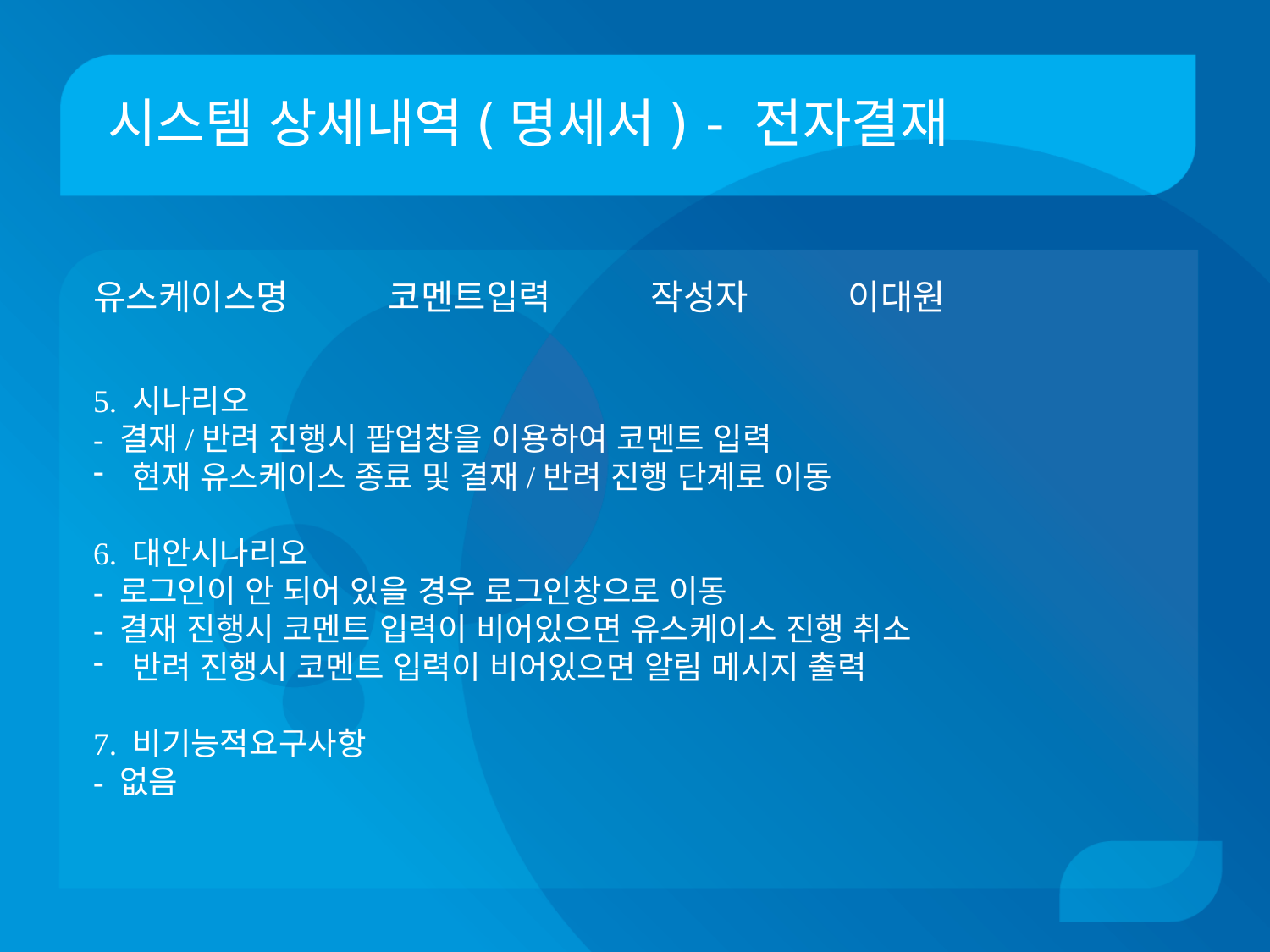

# 시스템 상세내역(명세서) - 전자결재
유스케이스명          코멘트입력          작성자          이대원
5. 시나리오
- 결재/반려 진행시 팝업창을 이용하여 코멘트 입력
현재 유스케이스 종료 및 결재/반려 진행 단계로 이동

6. 대안시나리오
- 로그인이 안 되어 있을 경우 로그인창으로 이동
- 결재 진행시 코멘트 입력이 비어있으면 유스케이스 진행 취소
반려 진행시 코멘트 입력이 비어있으면 알림 메시지 출력

7. 비기능적요구사항
- 없음